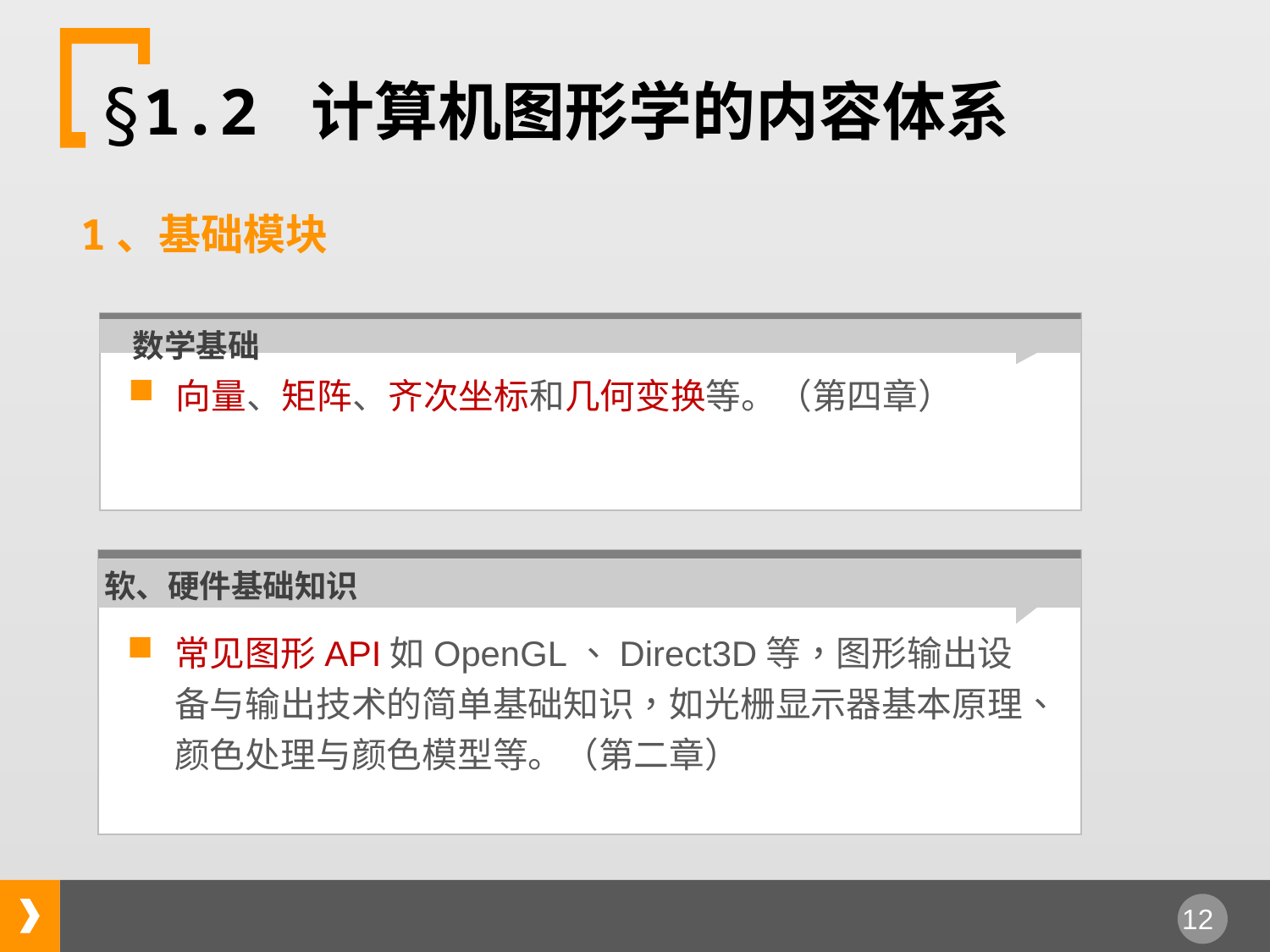

§1.2 计算机图形学的内容体系
1、基础模块

数学基础
向量、矩阵、齐次坐标和几何变换等。（第四章）

软、硬件基础知识
常见图形API如OpenGL、Direct3D等，图形输出设备与输出技术的简单基础知识，如光栅显示器基本原理、颜色处理与颜色模型等。（第二章）